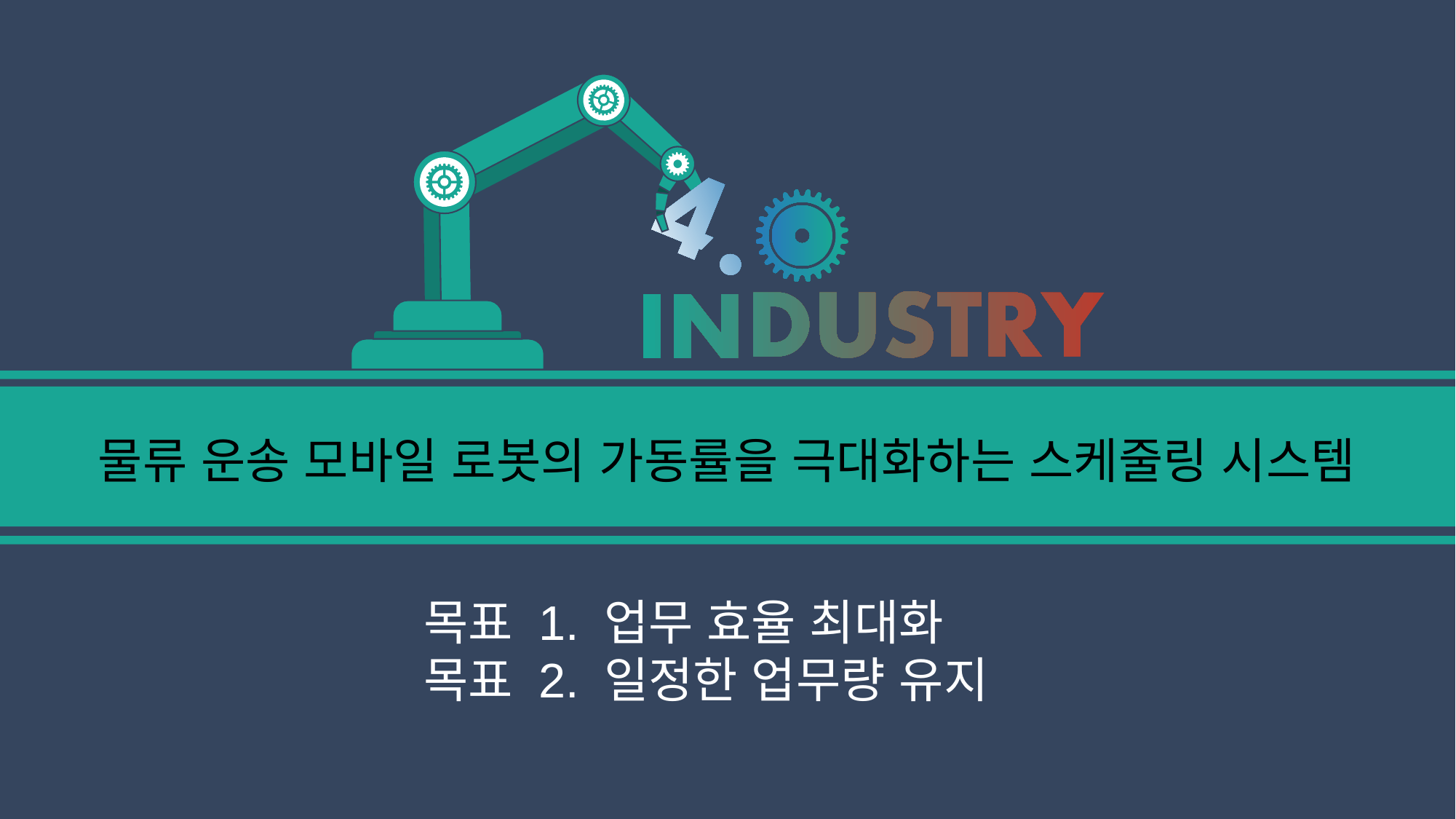

물류 운송 모바일 로봇의 가동률을 극대화하는 스케줄링 시스템

목표 1. 업무 효율 최대화
목표 2. 일정한 업무량 유지